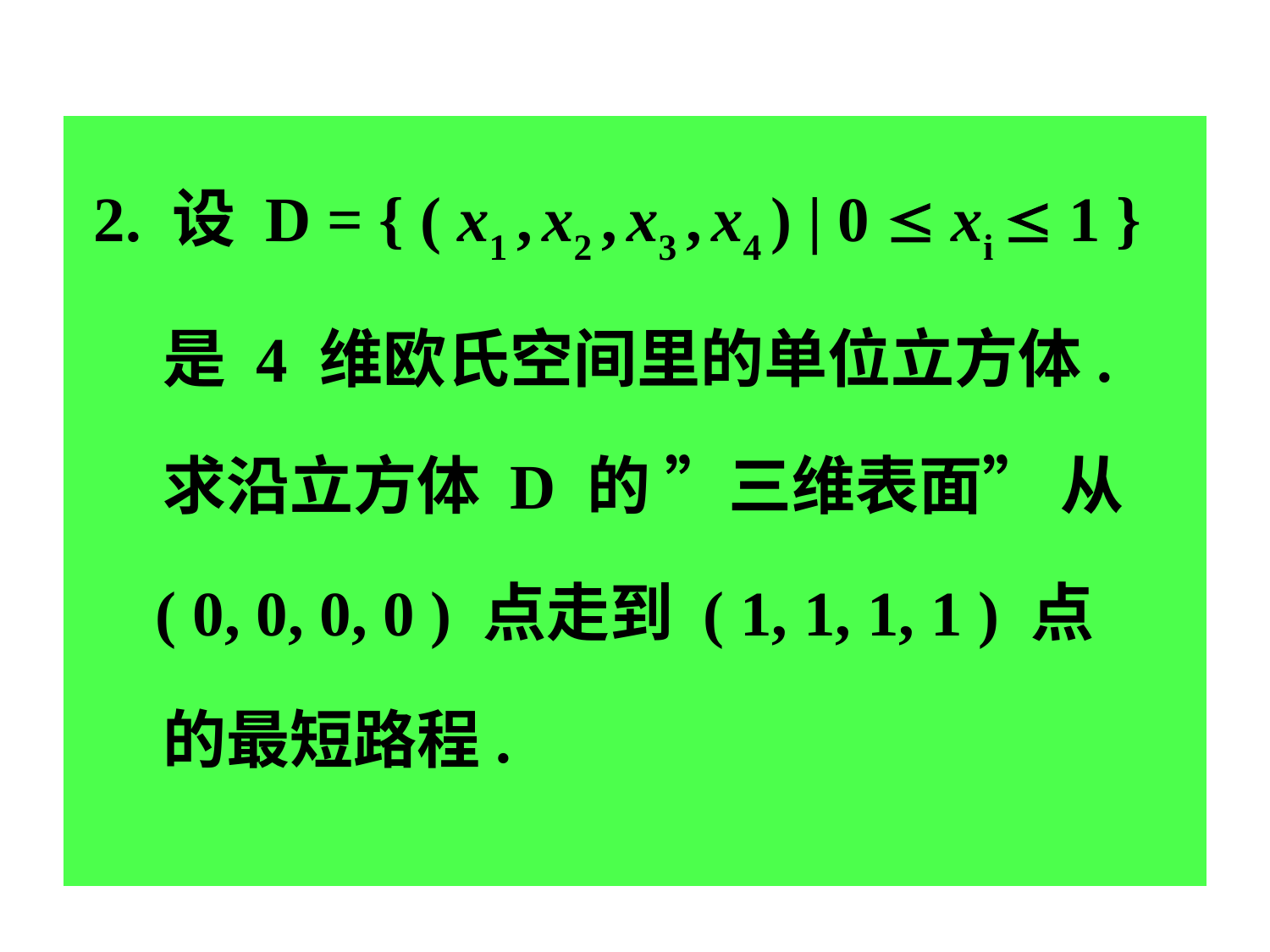

2. 设 D = { ( x1 , x2 , x3 , x4 ) | 0 ≤ xi ≤ 1 }
     是 4 维欧氏空间里的单位立方体.
     求沿立方体 D 的 ”三维表面” 从
     ( 0, 0, 0, 0 ) 点走到 ( 1, 1, 1, 1 ) 点
     的最短路程.